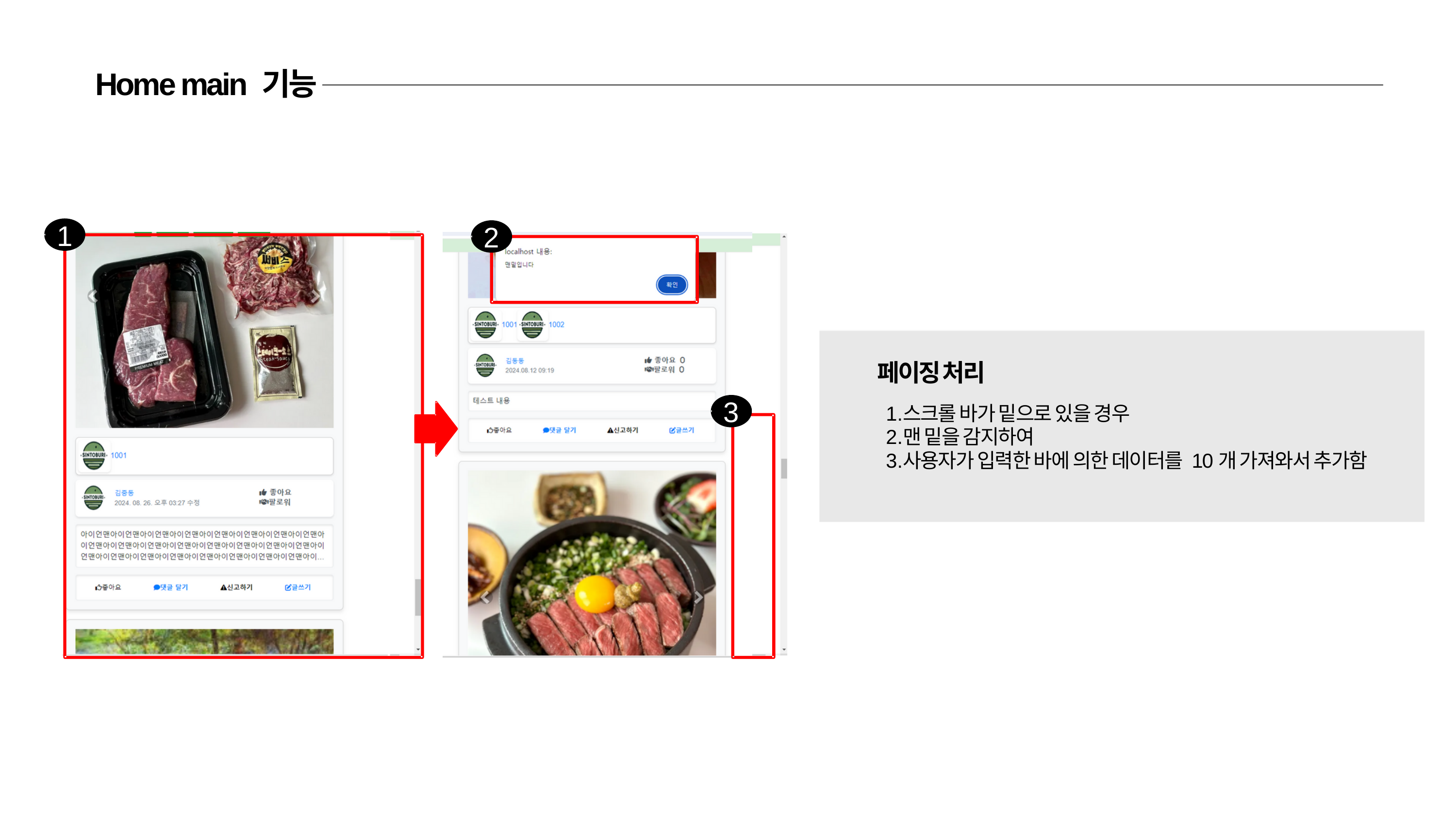

Home main 기능

1

2

페이징 처리

3

스크롤 바가 밑으로 있을 경우
맨 밑을 감지하여
사용자가 입력한 바에 의한 데이터를 10개 가져와서 추가함